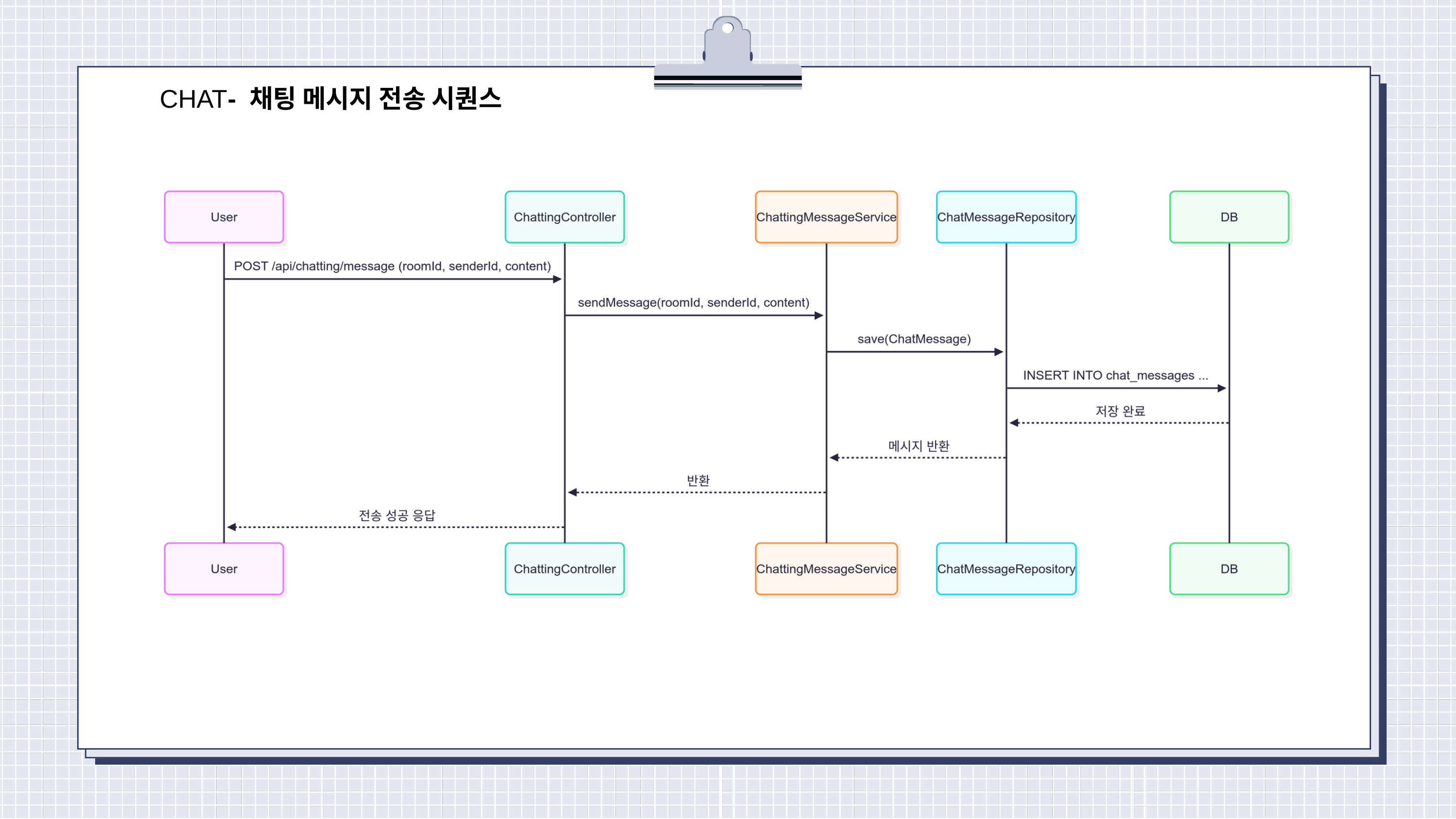

CHAT- 채팅 메시지 전송 시퀀스

진행 상황 요약